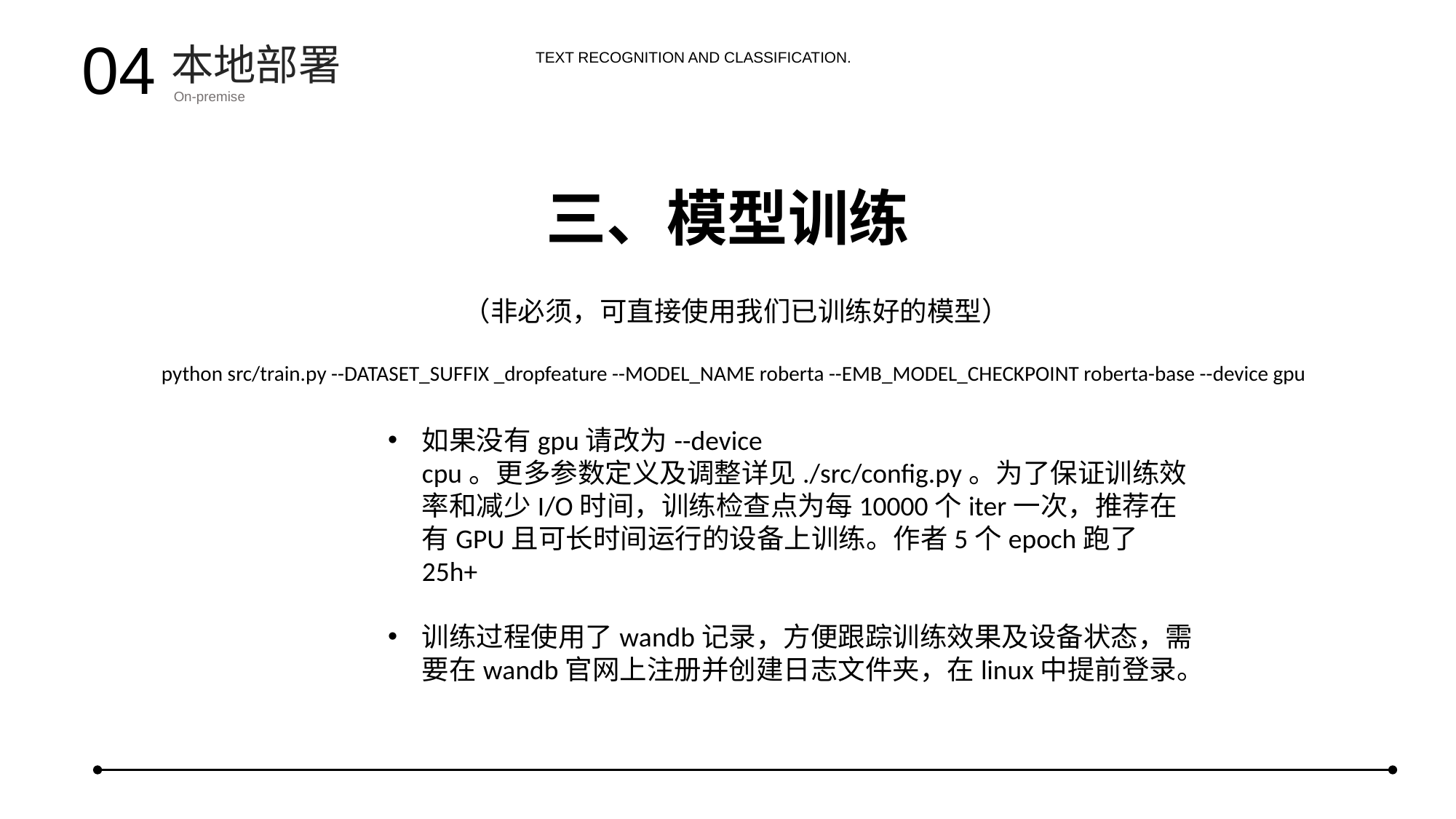

04
本地部署
On-premise
Text recognition and classification.
三、模型训练
（非必须，可直接使用我们已训练好的模型）

python src/train.py --DATASET_SUFFIX _dropfeature --MODEL_NAME roberta --EMB_MODEL_CHECKPOINT roberta-base --device gpu

如果没有gpu请改为--device cpu。更多参数定义及调整详见./src/config.py。为了保证训练效率和减少I/O时间，训练检查点为每10000个iter一次，推荐在有GPU且可长时间运行的设备上训练。作者5个epoch跑了25h+

训练过程使用了wandb记录，方便跟踪训练效果及设备状态，需要在wandb官网上注册并创建日志文件夹，在linux中提前登录。